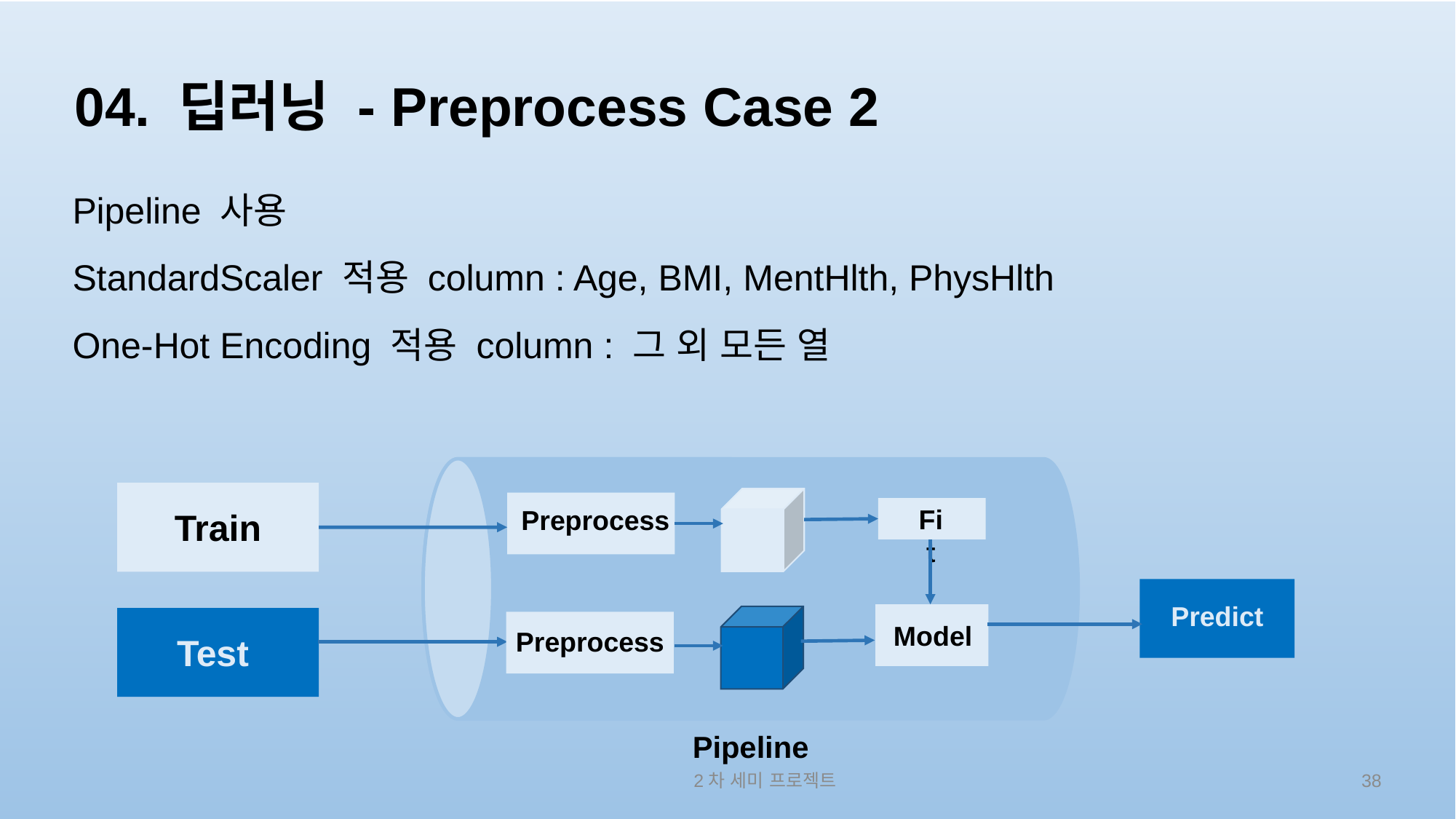

# 04. 딥러닝 - Preprocess Case 2
Pipeline 사용
StandardScaler 적용 column : Age, BMI, MentHlth, PhysHlth
One-Hot Encoding 적용 column : 그 외 모든 열

Fit
Preprocess

Train

Predict

Model
Preprocess
Test
Pipeline
2차 세미 프로젝트
38